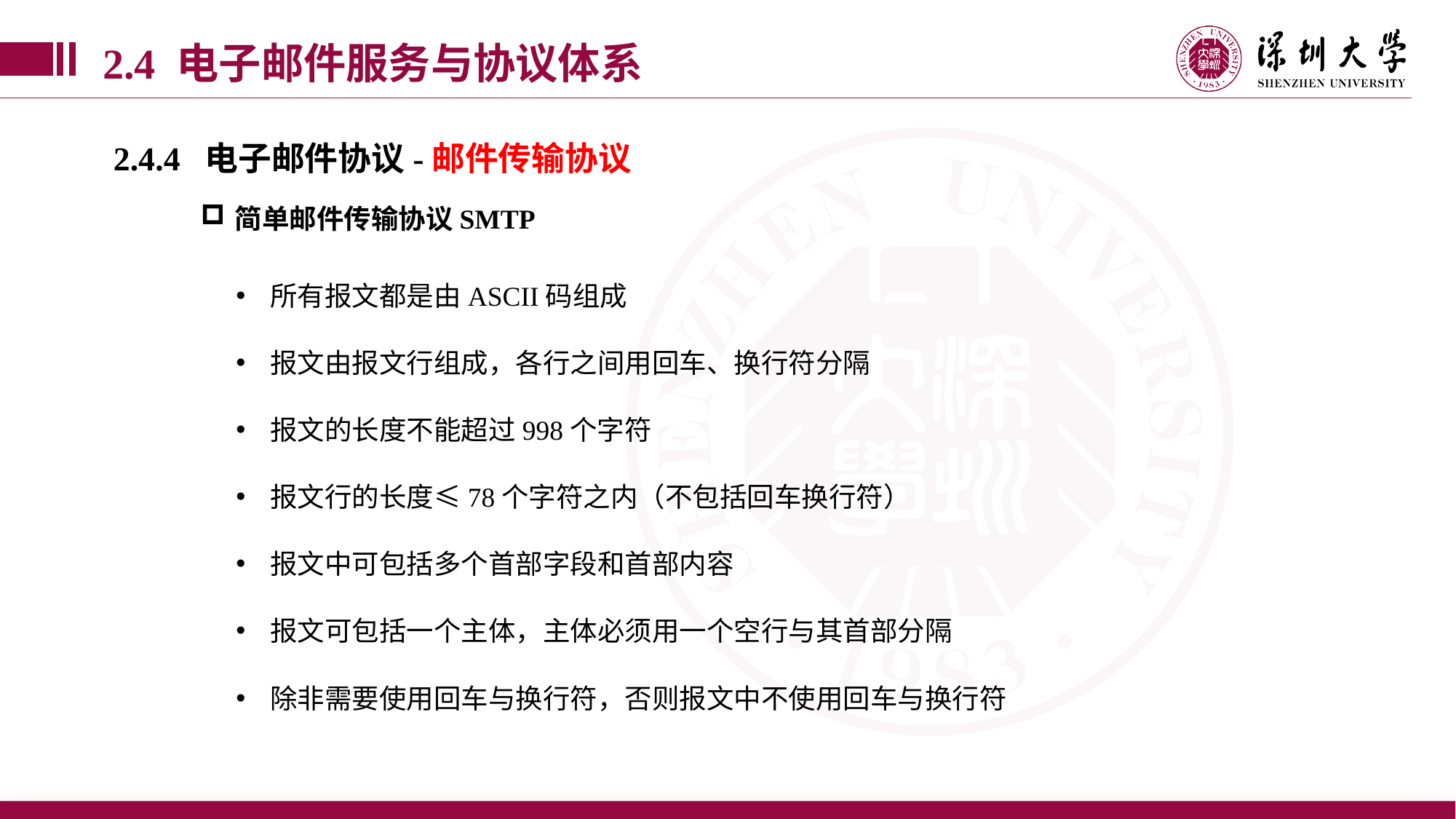

2.4 电子邮件服务与协议体系

2.4.4  电子邮件协议-邮件传输协议
简单邮件传输协议SMTP
所有报文都是由ASCII码组成
报文由报文行组成，各行之间用回车、换行符分隔
报文的长度不能超过998个字符
报文行的长度≤78个字符之内（不包括回车换行符）
报文中可包括多个首部字段和首部内容
报文可包括一个主体，主体必须用一个空行与其首部分隔
除非需要使用回车与换行符，否则报文中不使用回车与换行符